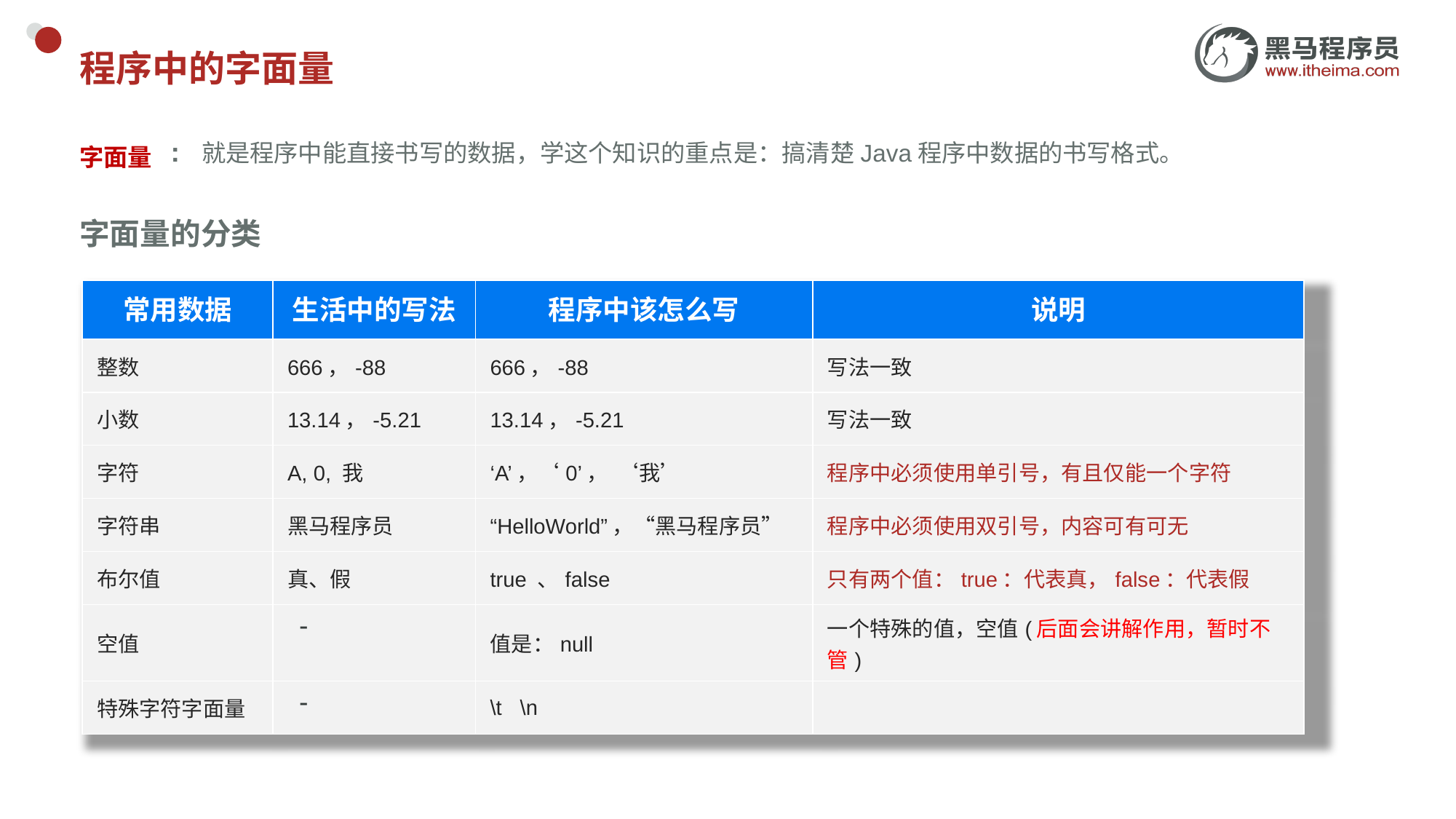

# 程序中的字面量
字面量
:  就是程序中能直接书写的数据，学这个知识的重点是：搞清楚Java程序中数据的书写格式。
字面量的分类
| 常用数据 | 生活中的写法 | 程序中该怎么写 | 说明 |
| --- | --- | --- | --- |
| 整数 | 666，-88 | 666，-88 | 写法一致 |
| 小数 | 13.14，-5.21 | 13.14，-5.21 | 写法一致 |
| 字符 | A, 0, 我 | ‘A’，‘0’， ‘我’ | 程序中必须使用单引号，有且仅能一个字符 |
| 字符串 | 黑马程序员 | “HelloWorld”，“黑马程序员” | 程序中必须使用双引号，内容可有可无 |
| 布尔值 | 真、假 | true 、false | 只有两个值：true：代表真，false：代表假 |
| 空值 | - | 值是：null | 一个特殊的值，空值(后面会讲解作用，暂时不管) |
| 特殊字符字面量 | - | \t \n |  |